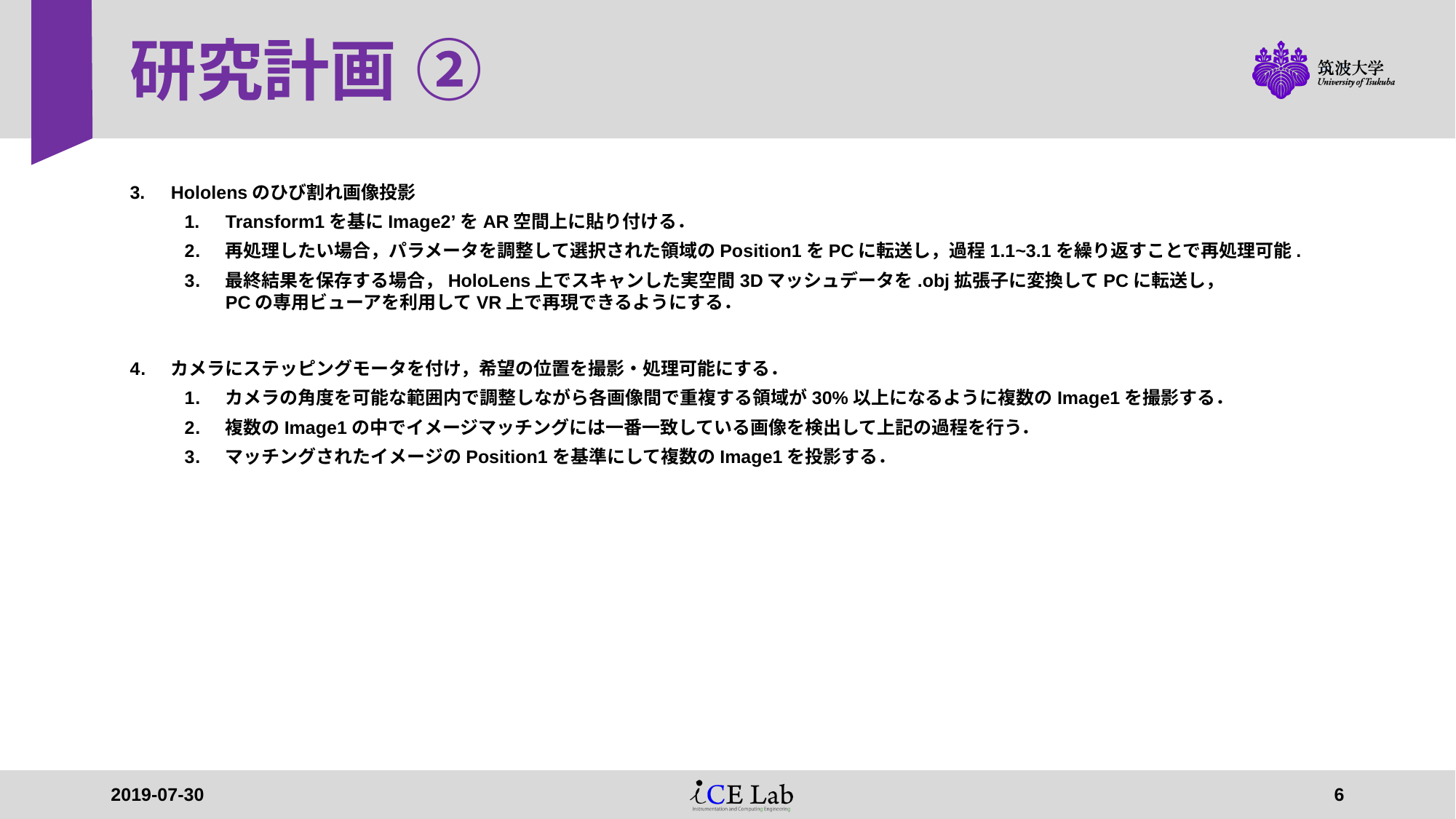

# 研究計画 ②
Hololensのひび割れ画像投影
Transform1を基にImage2’をAR空間上に貼り付ける．
再処理したい場合，パラメータを調整して選択された領域のPosition1をPCに転送し，過程1.1~3.1を繰り返すことで再処理可能.
最終結果を保存する場合，HoloLens上でスキャンした実空間3Dマッシュデータを.obj拡張子に変換してPCに転送し，
PCの専用ビューアを利用してVR上で再現できるようにする．

カメラにステッピングモータを付け，希望の位置を撮影・処理可能にする．
カメラの角度を可能な範囲内で調整しながら各画像間で重複する領域が30%以上になるように複数のImage1を撮影する．
複数のImage1の中でイメージマッチングには一番一致している画像を検出して上記の過程を行う．
マッチングされたイメージのPosition1を基準にして複数のImage1を投影する．
2019-07-30
6